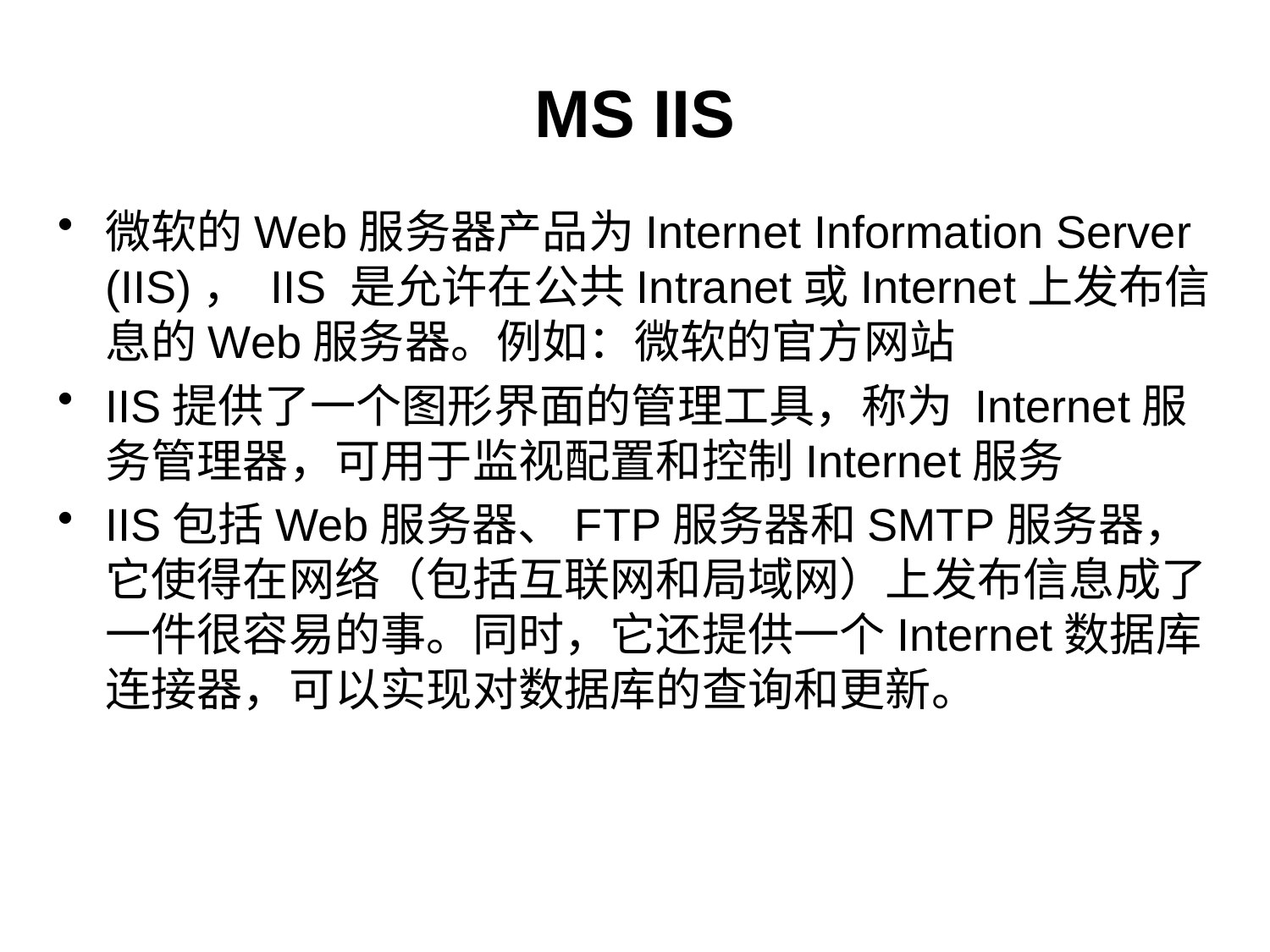

# MS IIS
微软的Web服务器产品为Internet Information Server (IIS)， IIS 是允许在公共Intranet或Internet上发布信息的Web服务器。例如：微软的官方网站
IIS提供了一个图形界面的管理工具，称为 Internet服务管理器，可用于监视配置和控制Internet服务
IIS包括Web服务器、FTP服务器和SMTP服务器，它使得在网络（包括互联网和局域网）上发布信息成了一件很容易的事。同时，它还提供一个Internet数据库连接器，可以实现对数据库的查询和更新。